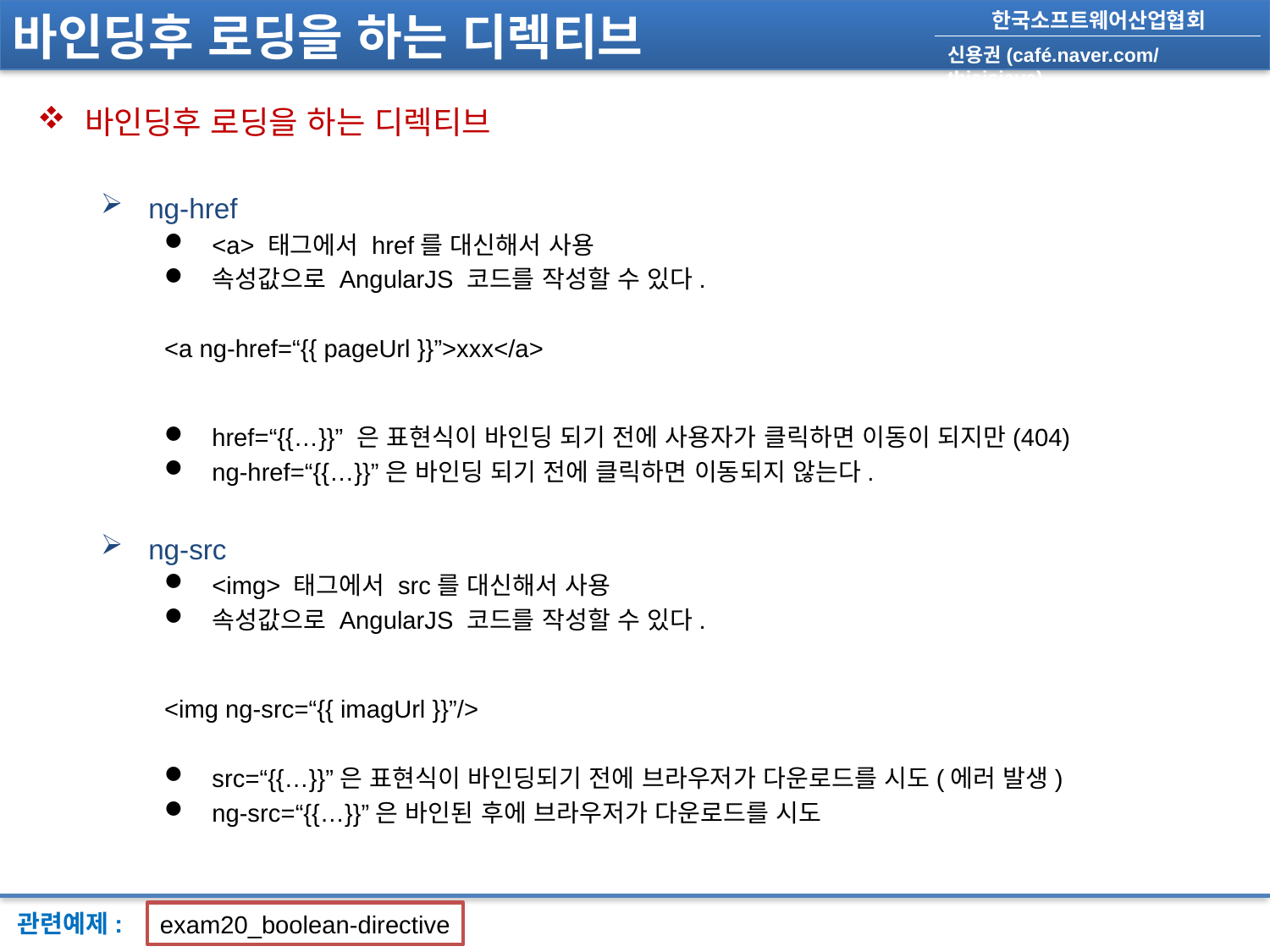

# 바인딩후 로딩을 하는 디렉티브
바인딩후 로딩을 하는 디렉티브

ng-href
<a> 태그에서 href를 대신해서 사용
속성값으로 AngularJS 코드를 작성할 수 있다.

<a ng-href=“{{ pageUrl }}”>xxx</a>

href=“{{…}}” 은 표현식이 바인딩 되기 전에 사용자가 클릭하면 이동이 되지만(404)
ng-href=“{{…}}”은 바인딩 되기 전에 클릭하면 이동되지 않는다.

ng-src
<img> 태그에서 src를 대신해서 사용
속성값으로 AngularJS 코드를 작성할 수 있다.

<img ng-src=“{{ imagUrl }}”/>

src=“{{…}}”은 표현식이 바인딩되기 전에 브라우저가 다운로드를 시도(에러 발생)
ng-src=“{{…}}”은 바인된 후에 브라우저가 다운로드를 시도

exam20_boolean-directive